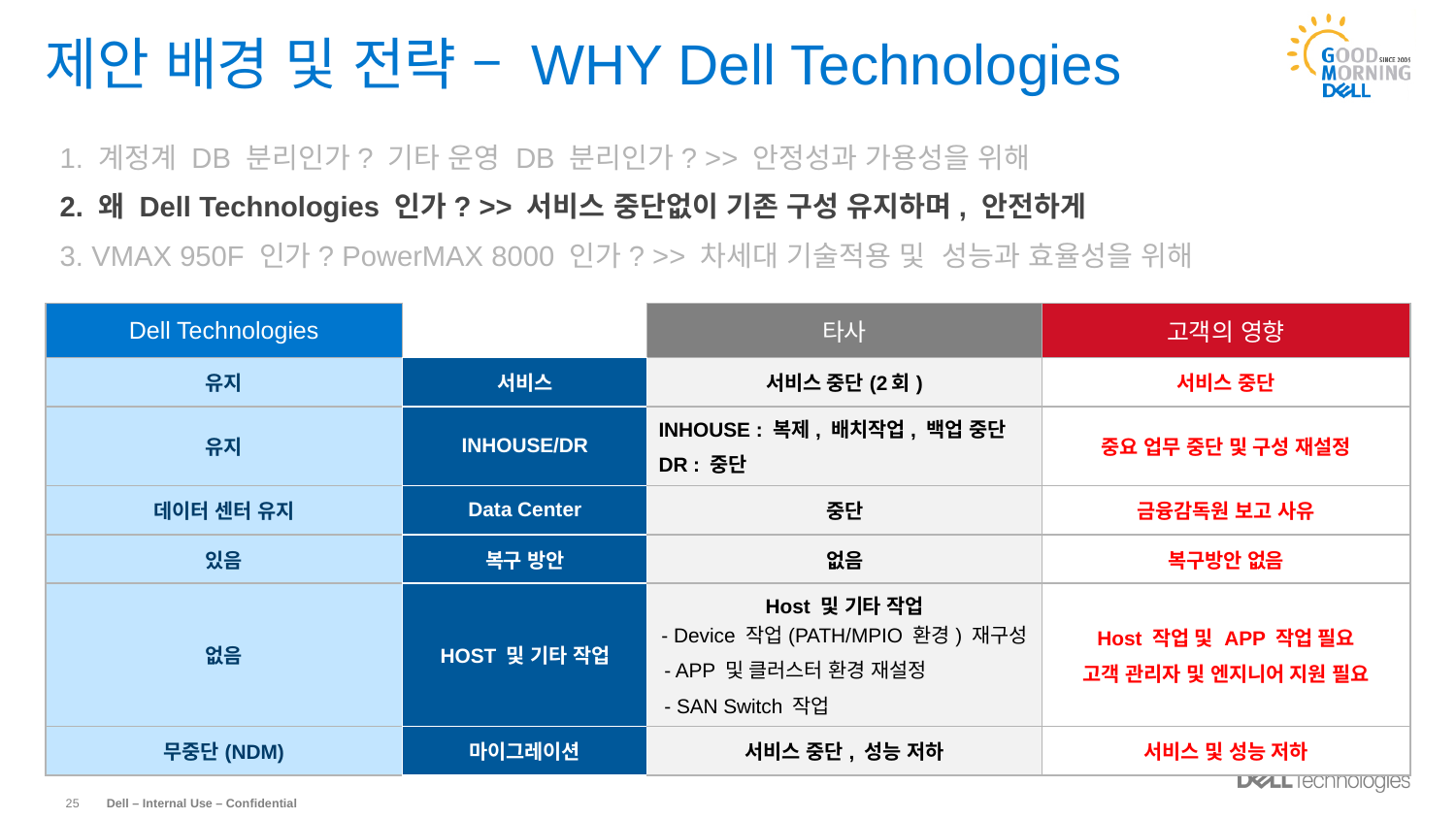

# 제안 배경 및 전략 – WHY Dell Technologies
1. 계정계 DB 분리인가? 기타 운영 DB 분리인가? >> 안정성과 가용성을 위해
2. 왜 Dell Technologies 인가? >> 서비스 중단없이 기존 구성 유지하며, 안전하게
3. VMAX 950F 인가? PowerMAX 8000 인가? >> 차세대 기술적용 및  성능과 효율성을 위해
| Dell Technologies |  | 타사 | 고객의 영향 |
| --- | --- | --- | --- |
| 유지 | 서비스 | 서비스 중단(2회) | 서비스 중단 |
| 유지 | INHOUSE/DR | INHOUSE : 복제, 배치작업, 백업 중단 DR : 중단 | 중요 업무 중단 및 구성 재설정 |
| 데이터 센터 유지 | Data Center | 중단 | 금융감독원 보고 사유 |
| 있음 | 복구 방안 | 없음 | 복구방안 없음 |
| 없음 | HOST 및 기타 작업 | Host 및 기타 작업 - Device 작업(PATH/MPIO 환경) 재구성 - APP 및 클러스터 환경 재설정 - SAN Switch 작업 | Host 작업 및 APP 작업 필요 고객 관리자 및 엔지니어 지원 필요 |
| 무중단(NDM) | 마이그레이션 | 서비스 중단, 성능 저하 | 서비스 및 성능 저하 |